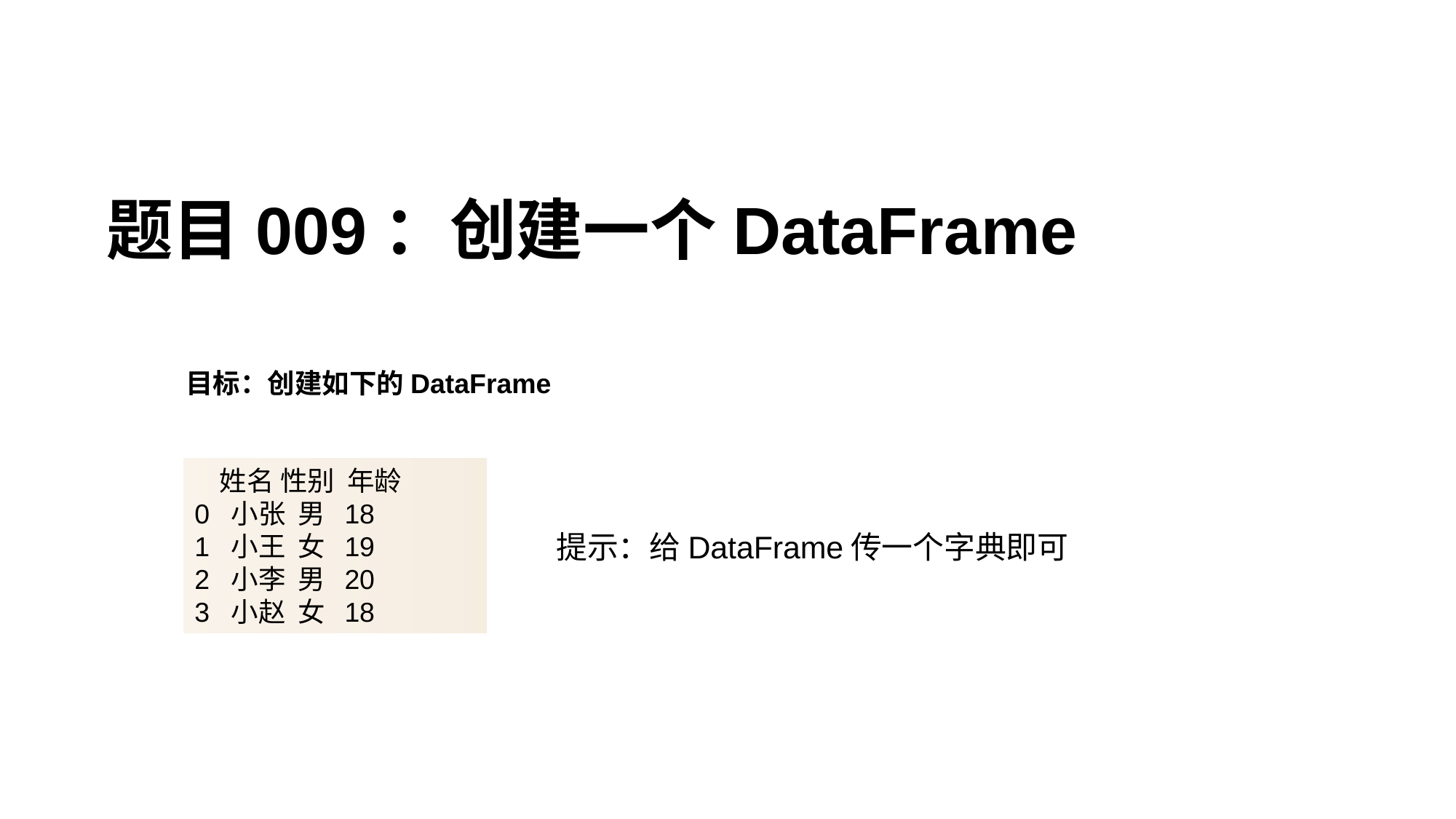

# 题目009：创建一个DataFrame
目标：创建如下的DataFrame
   姓名 性别  年龄
0  小张  男  18
1  小王  女  19
2  小李  男  20
3  小赵  女  18
提示：给DataFrame传一个字典即可